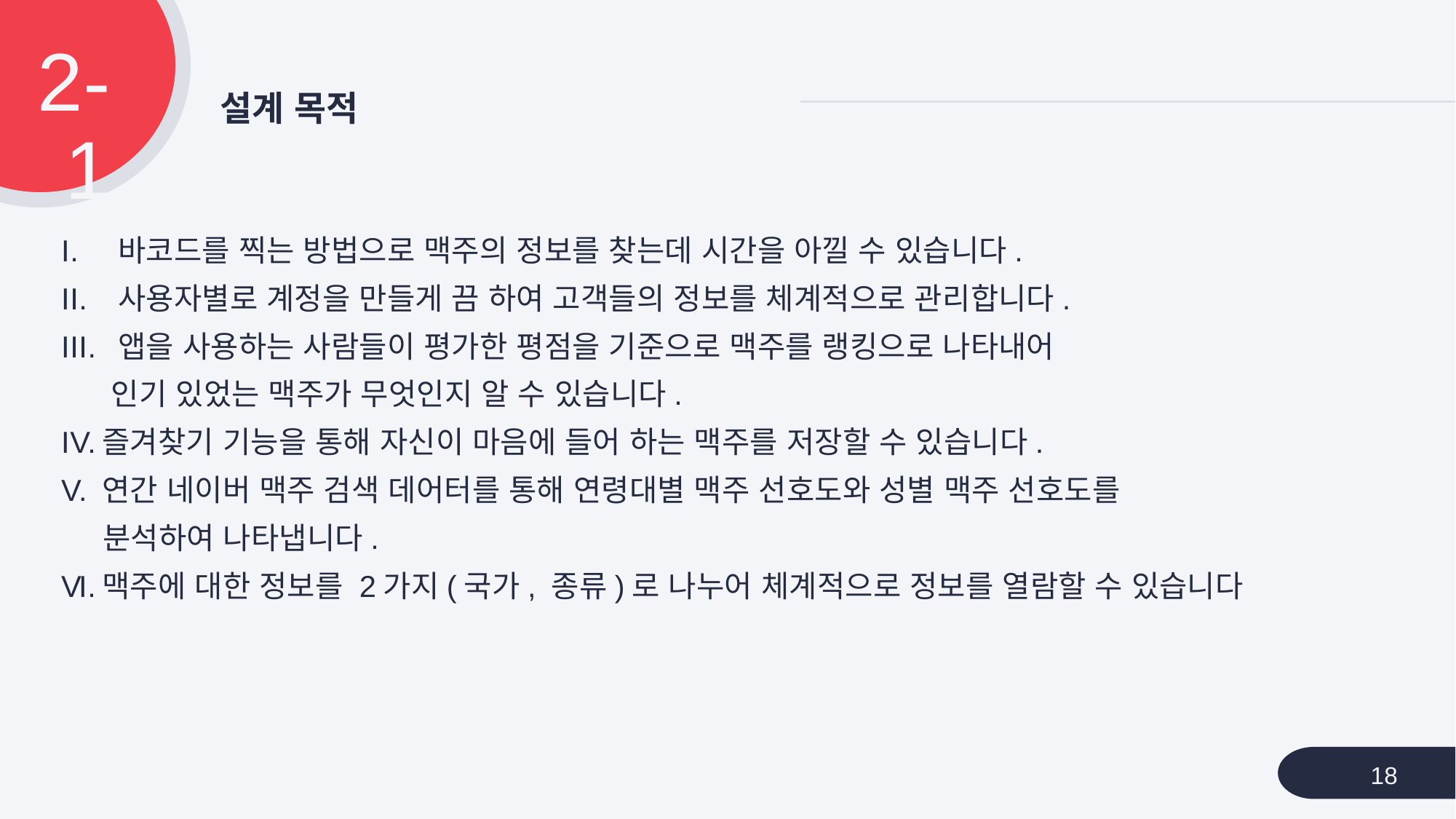

2-1
# 설계 목적
 바코드를 찍는 방법으로 맥주의 정보를 찾는데 시간을 아낄 수 있습니다.
 사용자별로 계정을 만들게 끔 하여 고객들의 정보를 체계적으로 관리합니다.
 앱을 사용하는 사람들이 평가한 평점을 기준으로 맥주를 랭킹으로 나타내어
     인기 있었는 맥주가 무엇인지 알 수 있습니다.
즐겨찾기 기능을 통해 자신이 마음에 들어 하는 맥주를 저장할 수 있습니다.
연간 네이버 맥주 검색 데어터를 통해 연령대별 맥주 선호도와 성별 맥주 선호도를
    분석하여 나타냅니다.
맥주에 대한 정보를 2가지(국가, 종류)로 나누어 체계적으로 정보를 열람할 수 있습니다

18